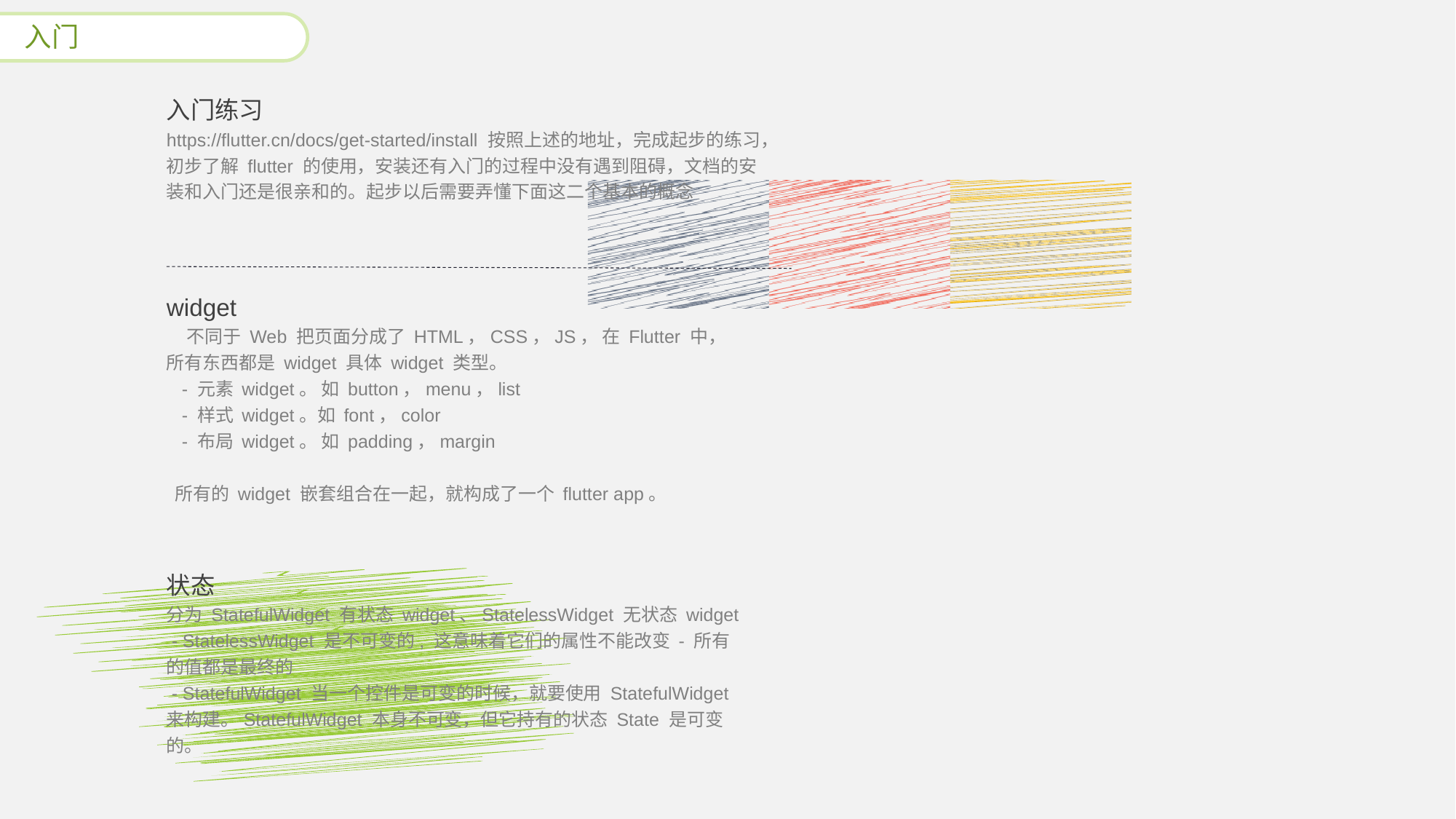

入门
入门练习
https://flutter.cn/docs/get-started/install 按照上述的地址，完成起步的练习，初步了解 flutter 的使用，安装还有入门的过程中没有遇到阻碍，文档的安装和入门还是很亲和的。起步以后需要弄懂下面这二个基本的概念
widget
    不同于 Web 把页面分成了 HTML，CSS，JS， 在 Flutter 中，所有东西都是 widget 具体 widget 类型。
   - 元素 widget。 如 button，menu，list
   - 样式 widget。如 font，color
   - 布局 widget。 如 padding，margin

 所有的 widget 嵌套组合在一起，就构成了一个 flutter app。

状态
分为 StatefulWidget 有状态 widget、StatelessWidget 无状态 widget
 - StatelessWidget 是不可变的, 这意味着它们的属性不能改变 - 所有的值都是最终的
 - StatefulWidget 当一个控件是可变的时候，就要使用 StatefulWidget 来构建。StatefulWidget 本身不可变，但它持有的状态 State 是可变的。